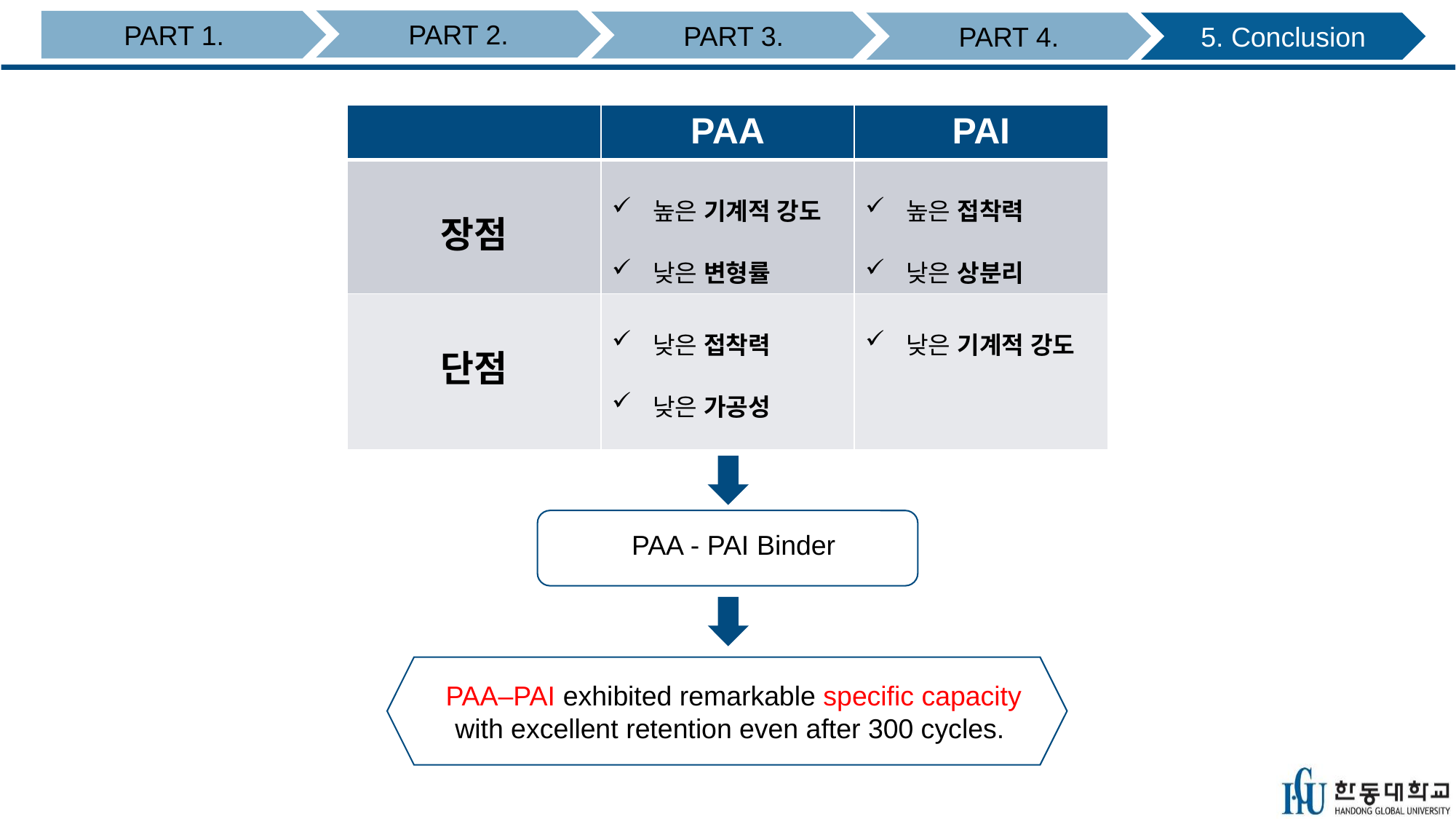

PART 2.
PART 1.
PART 3.
PART 4.
5. Conclusion
|  | PAA | PAI |
| --- | --- | --- |
| 장점 | 높은 기계적 강도 낮은 변형률 | 높은 접착력 낮은 상분리 |
| 단점 | 낮은 접착력 낮은 가공성 | 낮은 기계적 강도 |

PAA - PAI Binder

PAA–PAI exhibited remarkable specific capacity
with excellent retention even after 300 cycles.